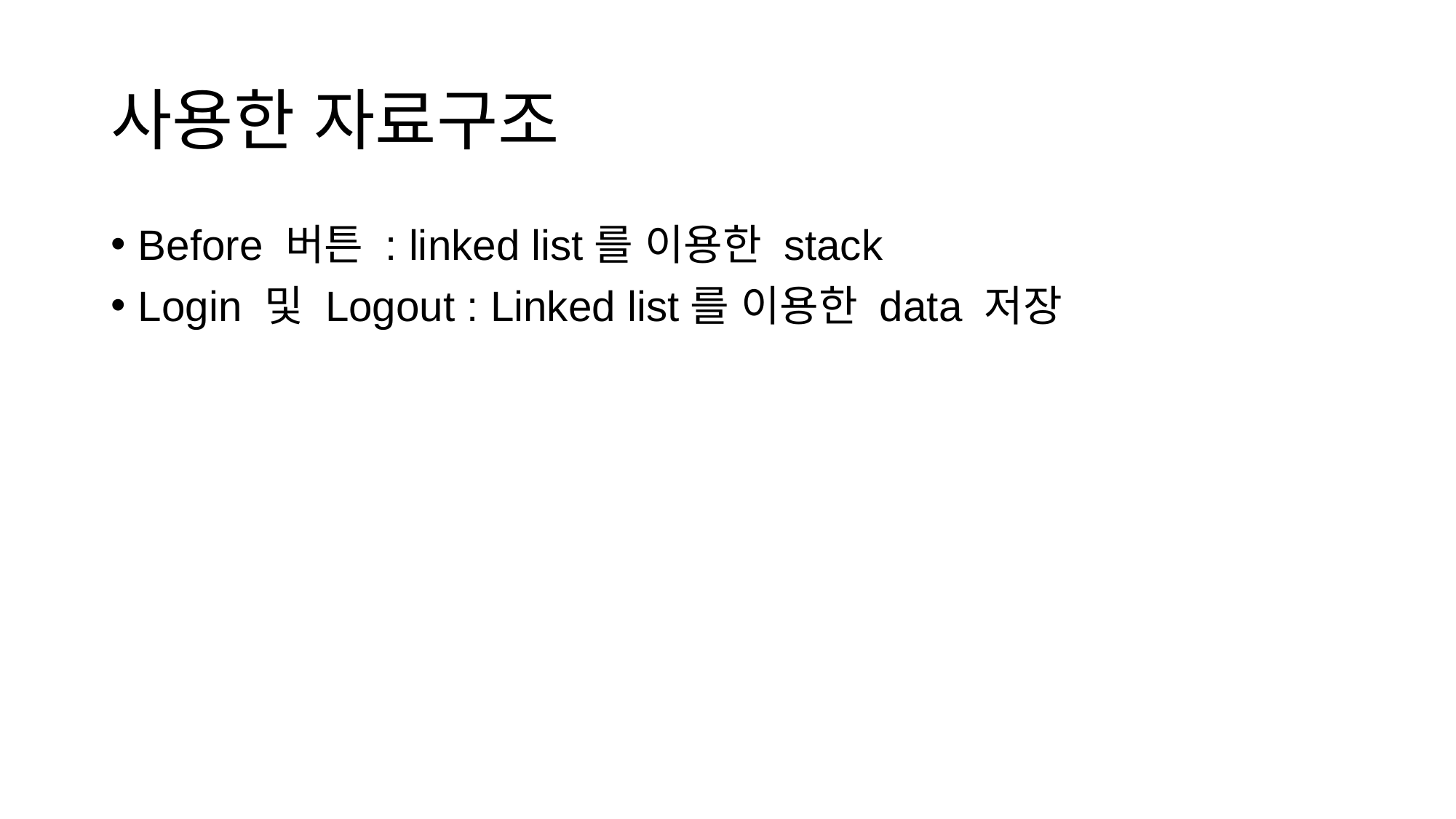

# 사용한 자료구조
Before 버튼 : linked list를 이용한 stack
Login 및 Logout : Linked list를 이용한 data 저장